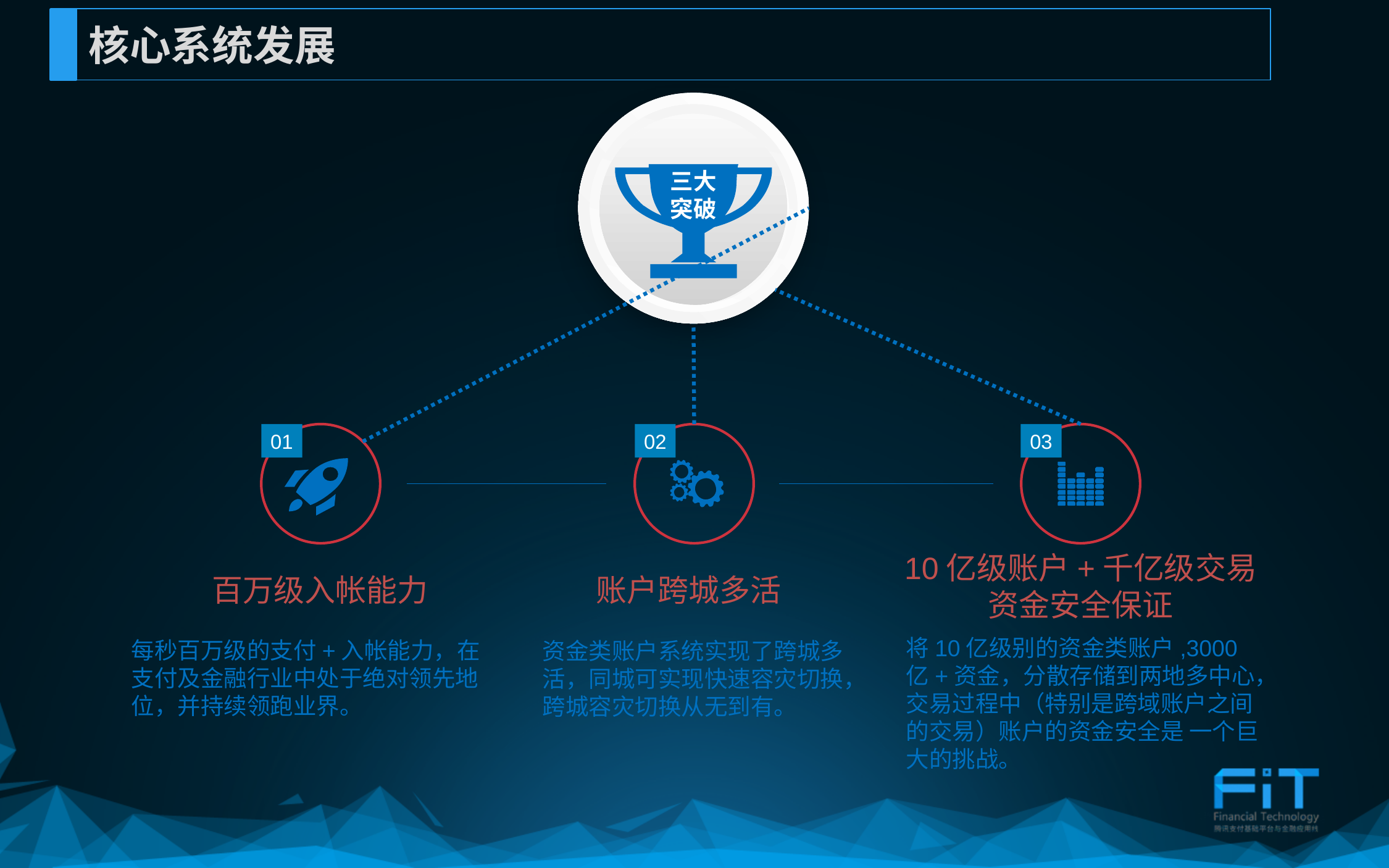

核心系统发展

三大突破

01

02
03

10亿级账户+千亿级交易
资金安全保证
百万级入帐能力
账户跨城多活
将10亿级别的资金类账户,3000亿+资金，分散存储到两地多中心，交易过程中（特别是跨域账户之间的交易）账户的资金安全是 一个巨大的挑战。
每秒百万级的支付+入帐能力，在支付及金融行业中处于绝对领先地位，并持续领跑业界。
资金类账户系统实现了跨城多活，同城可实现快速容灾切换，跨城容灾切换从无到有。